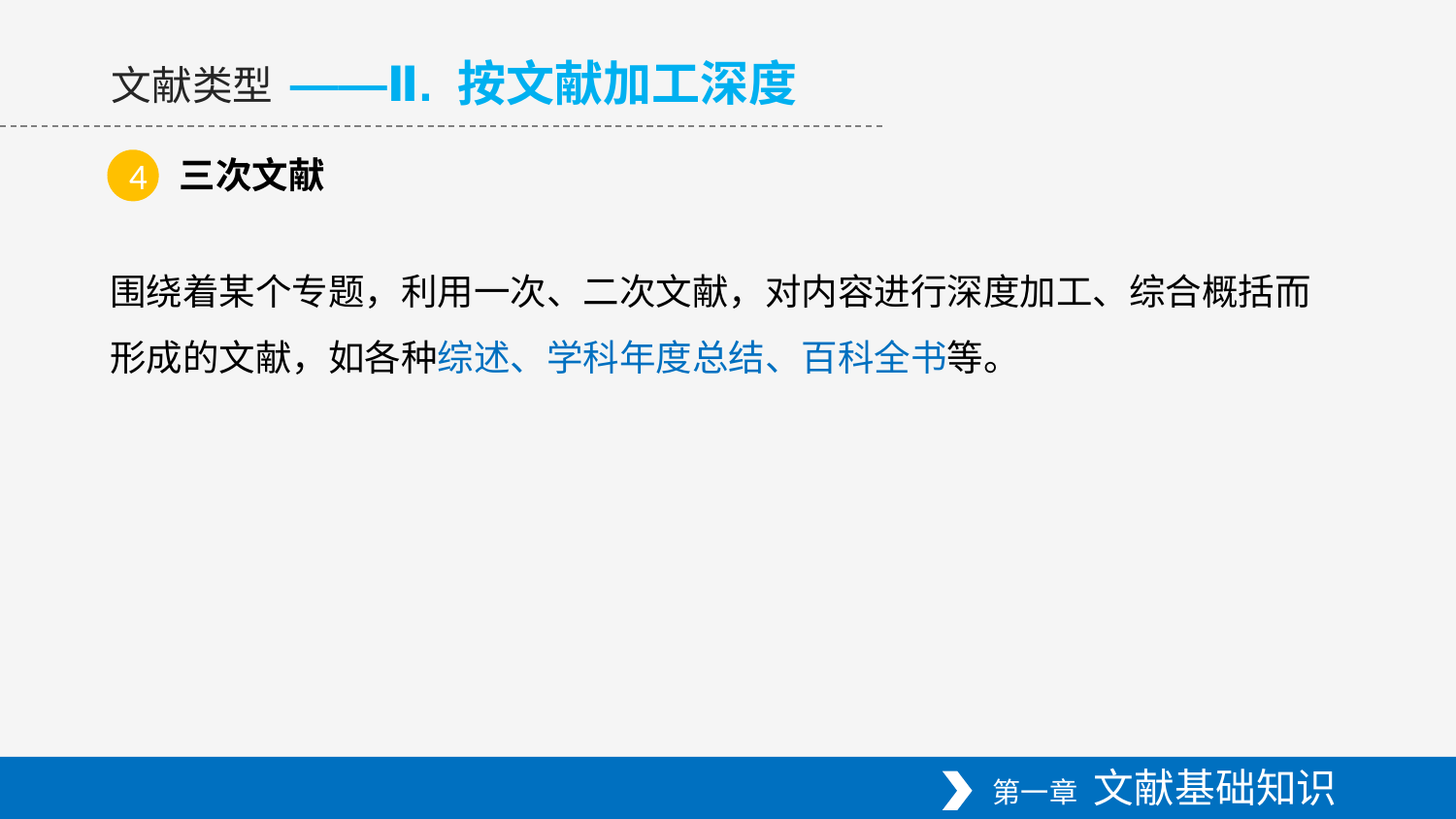

——Ⅱ. 按文献加工深度
文献类型
三次文献
4
围绕着某个专题，利用一次、二次文献，对内容进行深度加工、综合概括而形成的文献，如各种综述、学科年度总结、百科全书等。